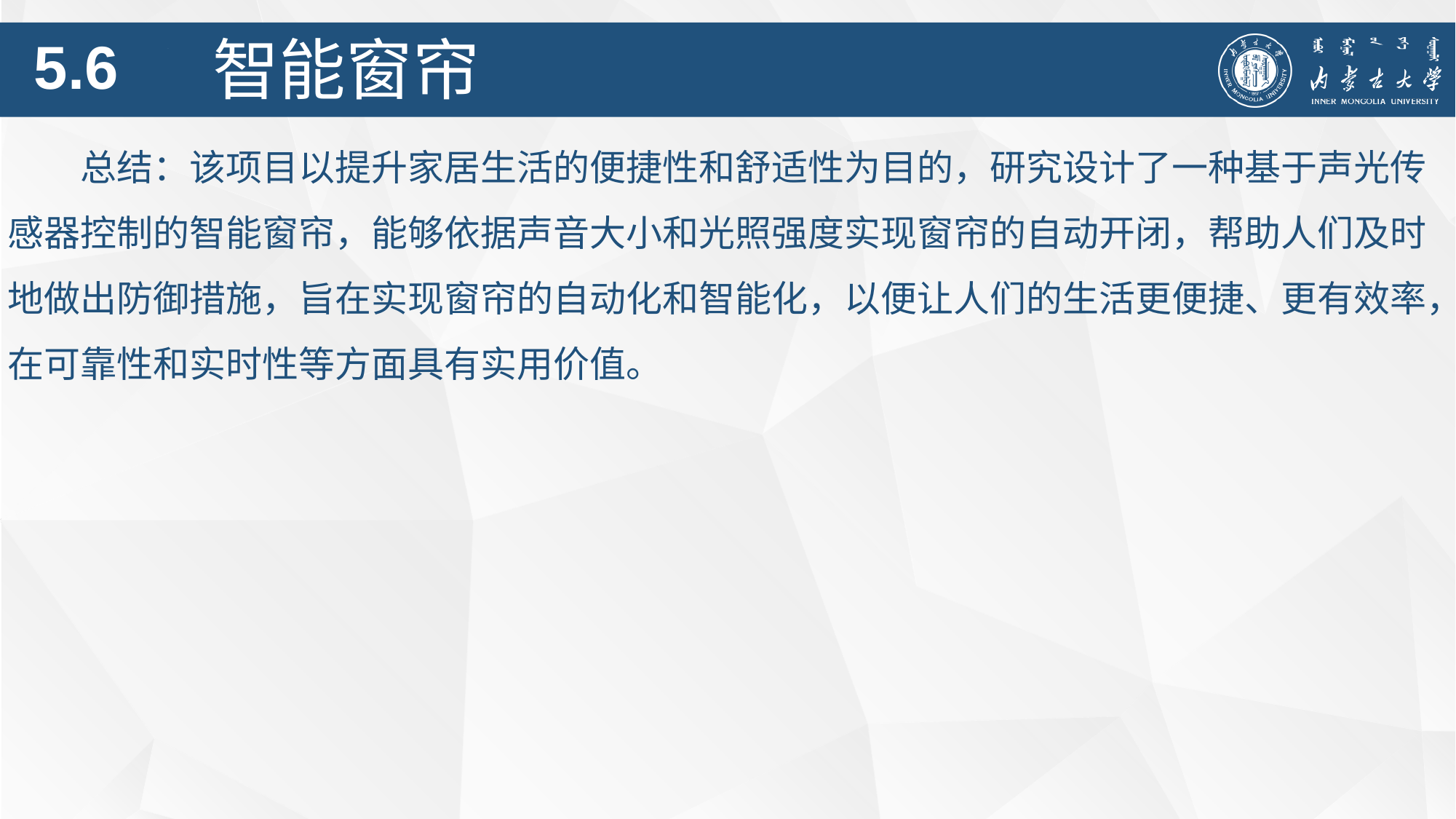

5.6
智能窗帘

总结：该项目以提升家居生活的便捷性和舒适性为目的，研究设计了一种基于声光传感器控制的智能窗帘，能够依据声音大小和光照强度实现窗帘的自动开闭，帮助人们及时地做出防御措施，旨在实现窗帘的自动化和智能化，以便让人们的生活更便捷、更有效率，在可靠性和实时性等方面具有实用价值。